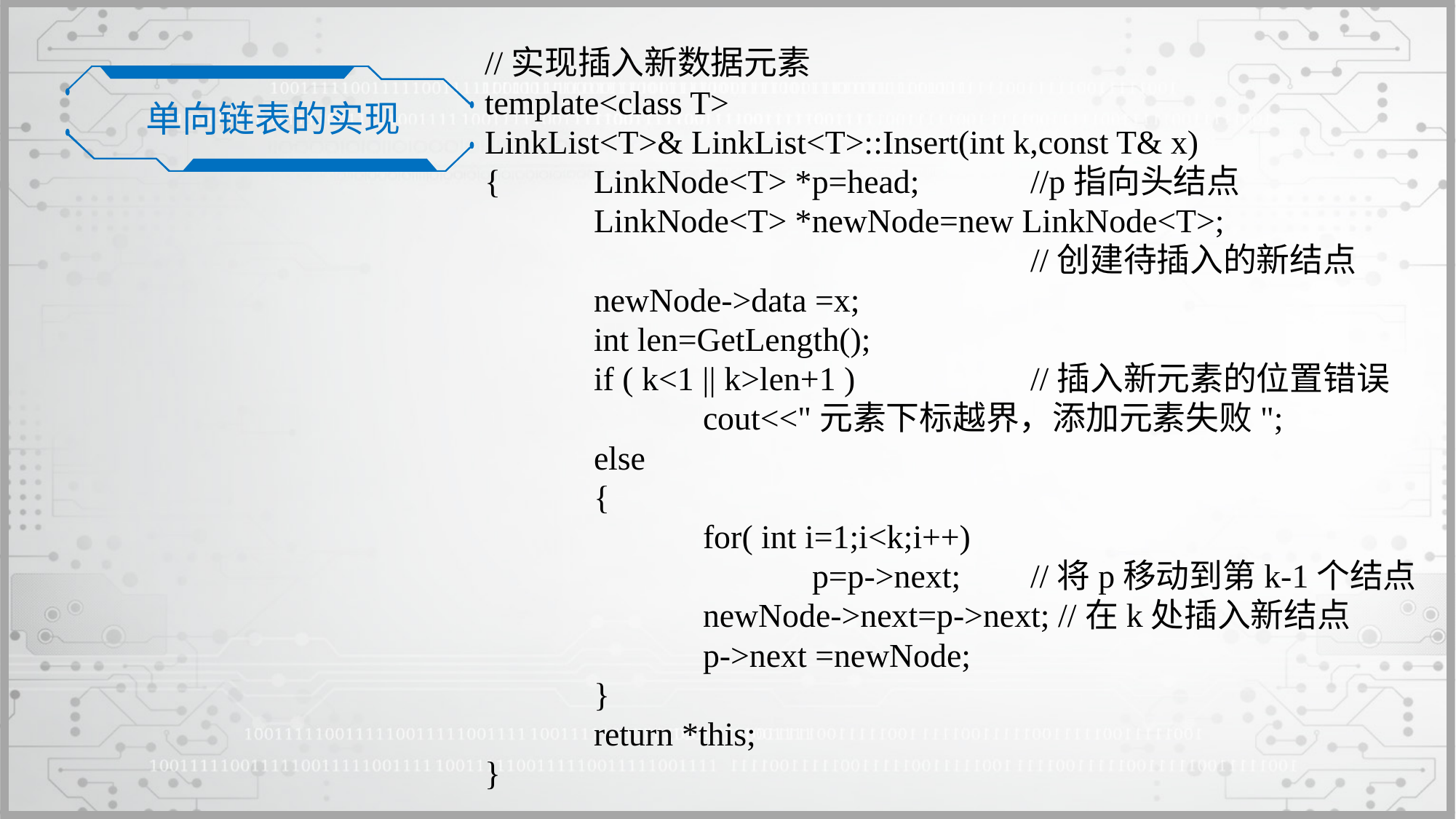

//实现插入新数据元素
template<class T>
LinkList<T>& LinkList<T>::Insert(int k,const T& x)
{	LinkNode<T> *p=head;		//p指向头结点
	LinkNode<T> *newNode=new LinkNode<T>;
					//创建待插入的新结点
	newNode->data =x;
	int len=GetLength();
	if ( k<1 || k>len+1 )		//插入新元素的位置错误
		cout<<"元素下标越界，添加元素失败";
	else
	{
		for( int i=1;i<k;i++)
			p=p->next;	//将p移动到第k-1个结点
		newNode->next=p->next; //在k处插入新结点
		p->next =newNode;
	}
	return *this;
}

单向链表的实现